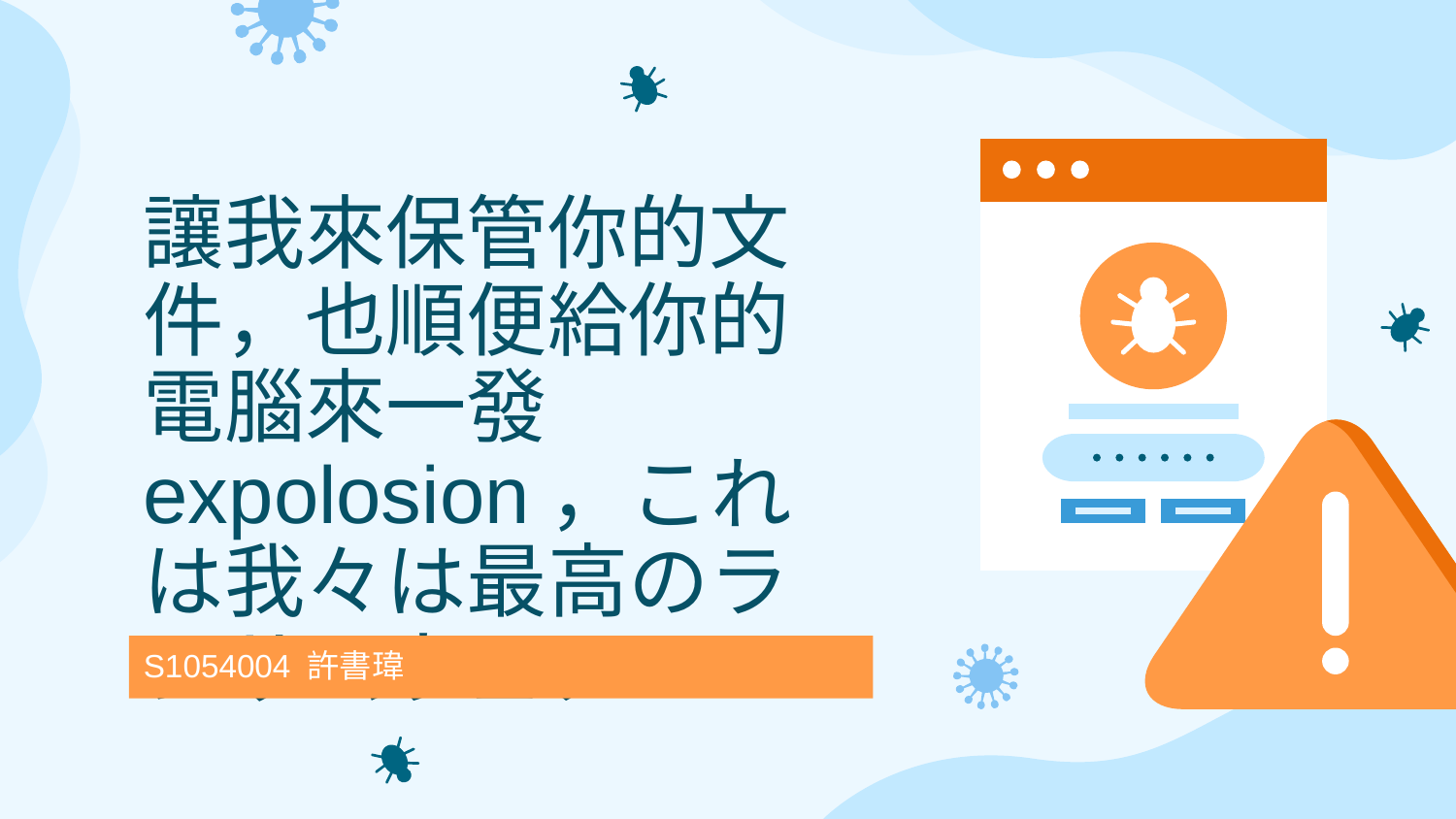

# 讓我來保管你的文件，也順便給你的電腦來一發expolosion，これは我々は最高のランサムウェア

S1054004 許書瑋